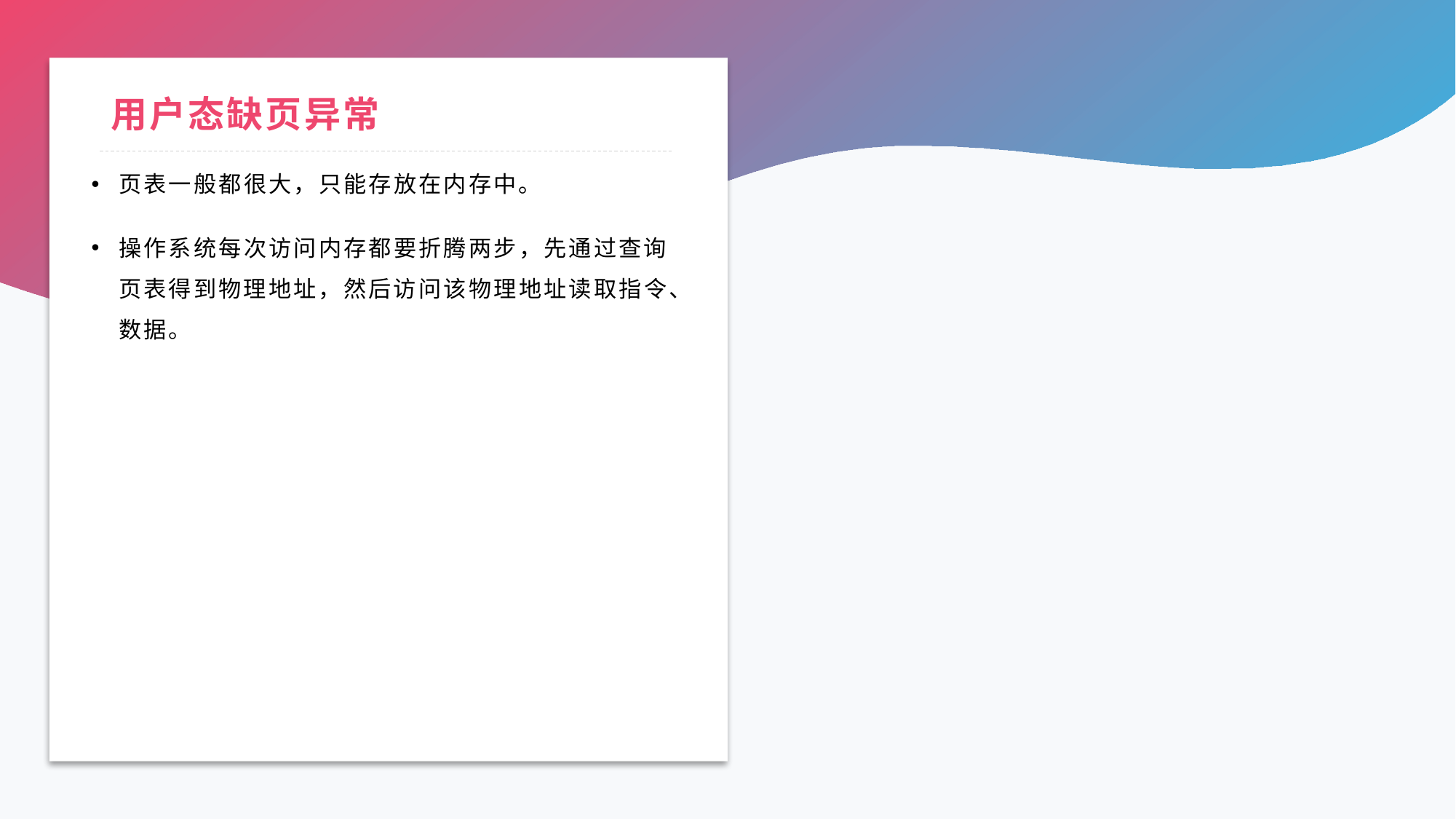

# 用户态缺页异常
页表一般都很大，只能存放在内存中。
操作系统每次访问内存都要折腾两步，先通过查询页表得到物理地址，然后访问该物理地址读取指令、数据。